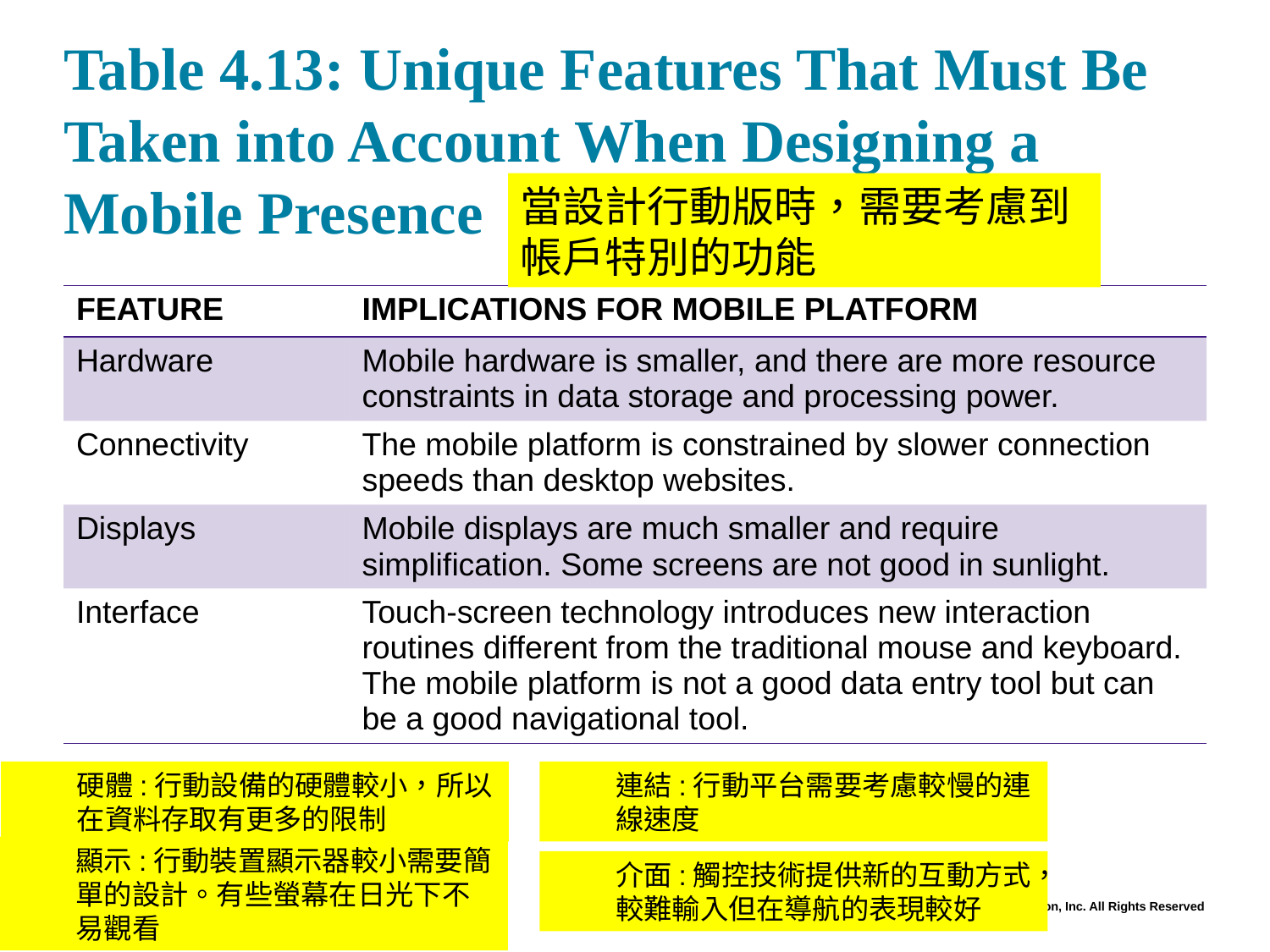

# Table 4.13: Unique Features That Must Be Taken into Account When Designing a Mobile Presence
當設計行動版時，需要考慮到帳戶特別的功能
| FEATURE | IMPLICATIONS FOR MOBILE PLATFORM |
| --- | --- |
| Hardware | Mobile hardware is smaller, and there are more resource constraints in data storage and processing power. |
| Connectivity | The mobile platform is constrained by slower connection speeds than desktop websites. |
| Displays | Mobile displays are much smaller and require simplification. Some screens are not good in sunlight. |
| Interface | Touch-screen technology introduces new interaction routines different from the traditional mouse and keyboard. The mobile platform is not a good data entry tool but can be a good navigational tool. |
硬體:行動設備的硬體較小，所以在資料存取有更多的限制
連結:行動平台需要考慮較慢的連線速度
顯示:行動裝置顯示器較小需要簡單的設計。有些螢幕在日光下不易觀看
介面:觸控技術提供新的互動方式，較難輸入但在導航的表現較好